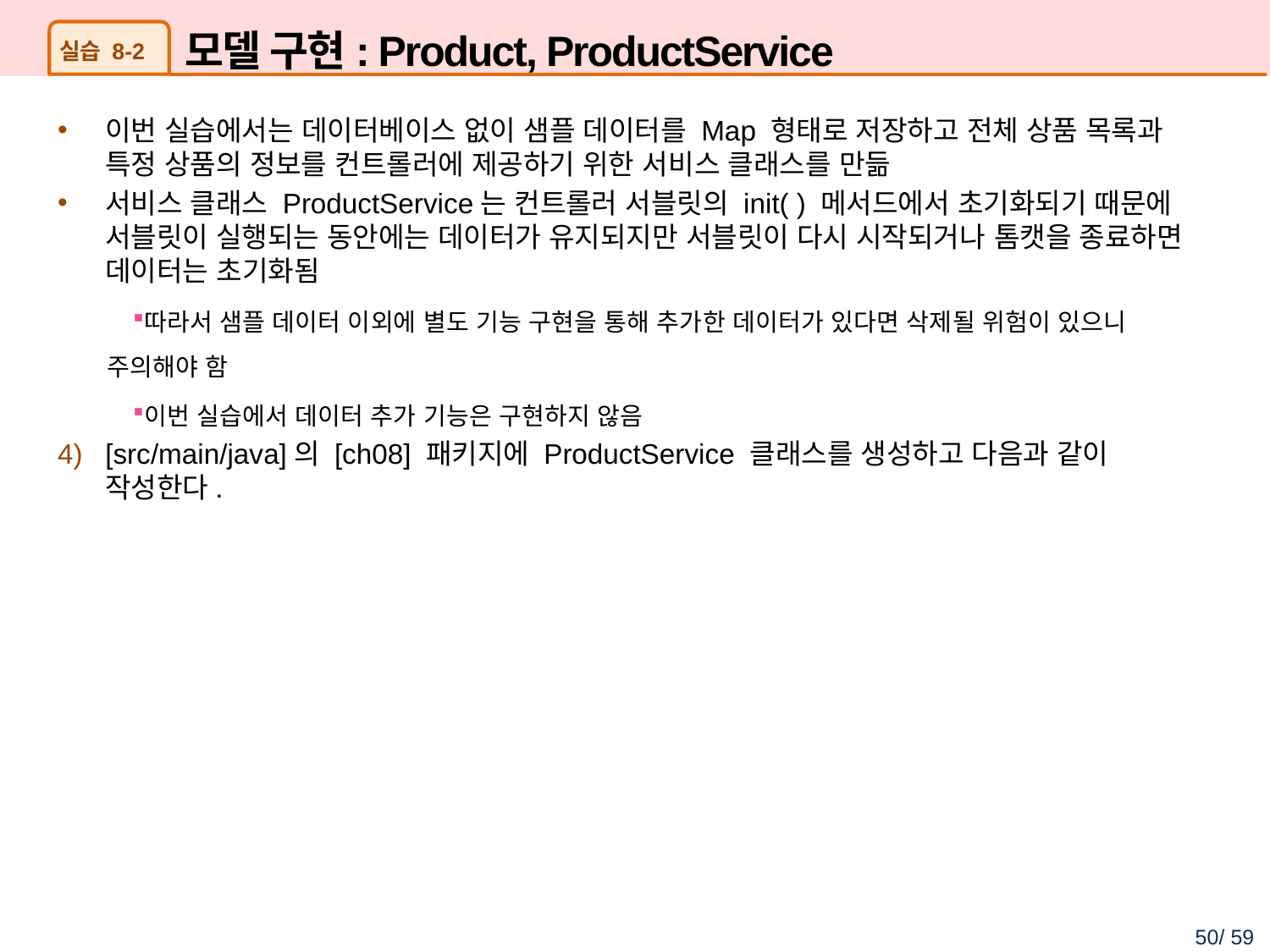

# 모델 구현: Product, ProductService
실습 8-2
이번 실습에서는 데이터베이스 없이 샘플 데이터를 Map 형태로 저장하고 전체 상품 목록과 특정 상품의 정보를 컨트롤러에 제공하기 위한 서비스 클래스를 만듦
서비스 클래스 ProductService는 컨트롤러 서블릿의 init( ) 메서드에서 초기화되기 때문에 서블릿이 실행되는 동안에는 데이터가 유지되지만 서블릿이 다시 시작되거나 톰캣을 종료하면 데이터는 초기화됨
따라서 샘플 데이터 이외에 별도 기능 구현을 통해 추가한 데이터가 있다면 삭제될 위험이 있으니 주의해야 함
이번 실습에서 데이터 추가 기능은 구현하지 않음
[src/main/java]의 [ch08] 패키지에 ProductService 클래스를 생성하고 다음과 같이 작성한다.